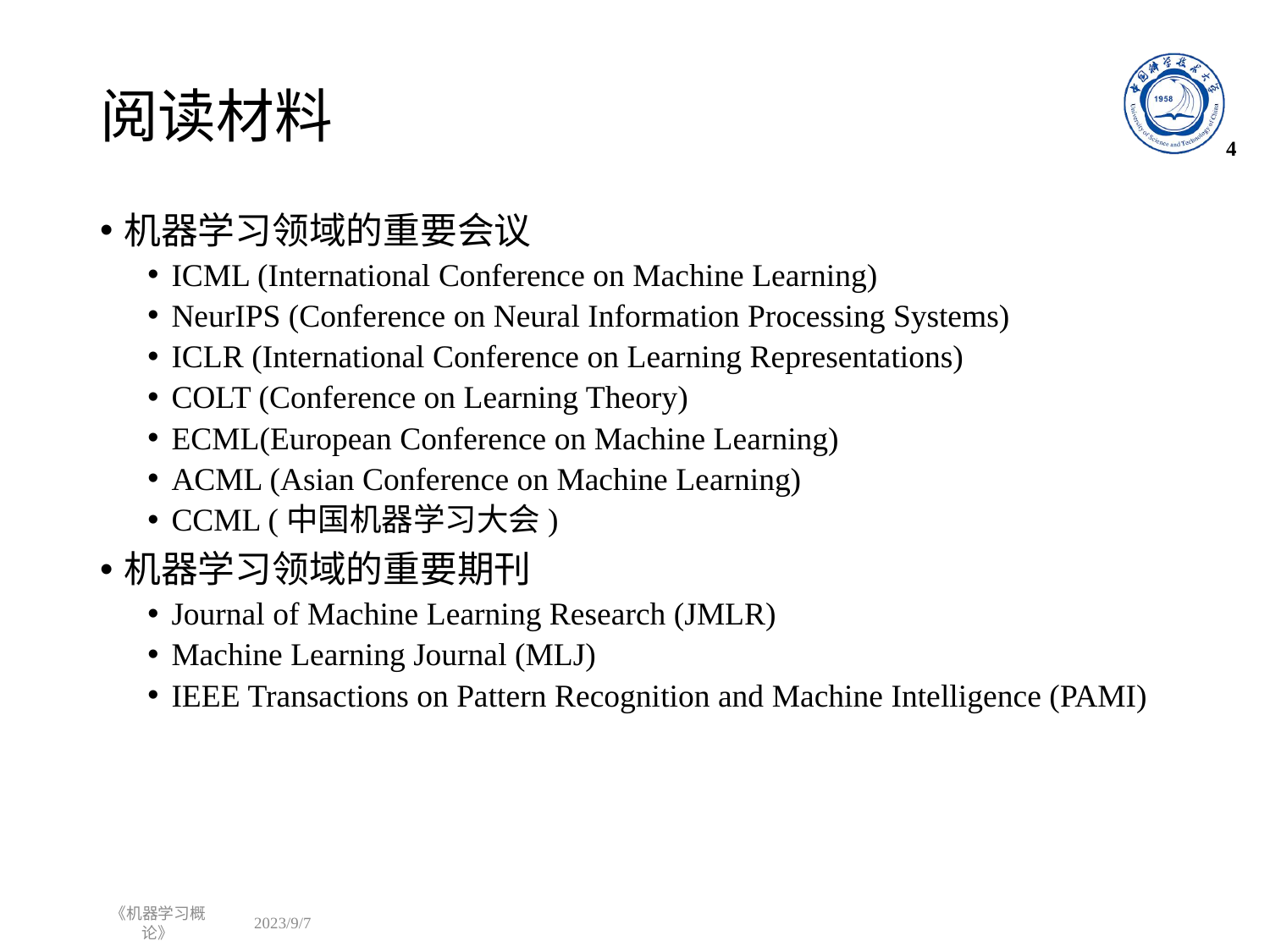

# 阅读材料
4
机器学习领域的重要会议
ICML (International Conference on Machine Learning)
NeurIPS (Conference on Neural Information Processing Systems)
ICLR (International Conference on Learning Representations)
COLT (Conference on Learning Theory)
ECML(European Conference on Machine Learning)
ACML (Asian Conference on Machine Learning)
CCML (中国机器学习大会)
机器学习领域的重要期刊
Journal of Machine Learning Research (JMLR)
Machine Learning Journal (MLJ)
IEEE Transactions on Pattern Recognition and Machine Intelligence (PAMI)
《机器学习概论》
2023/9/7